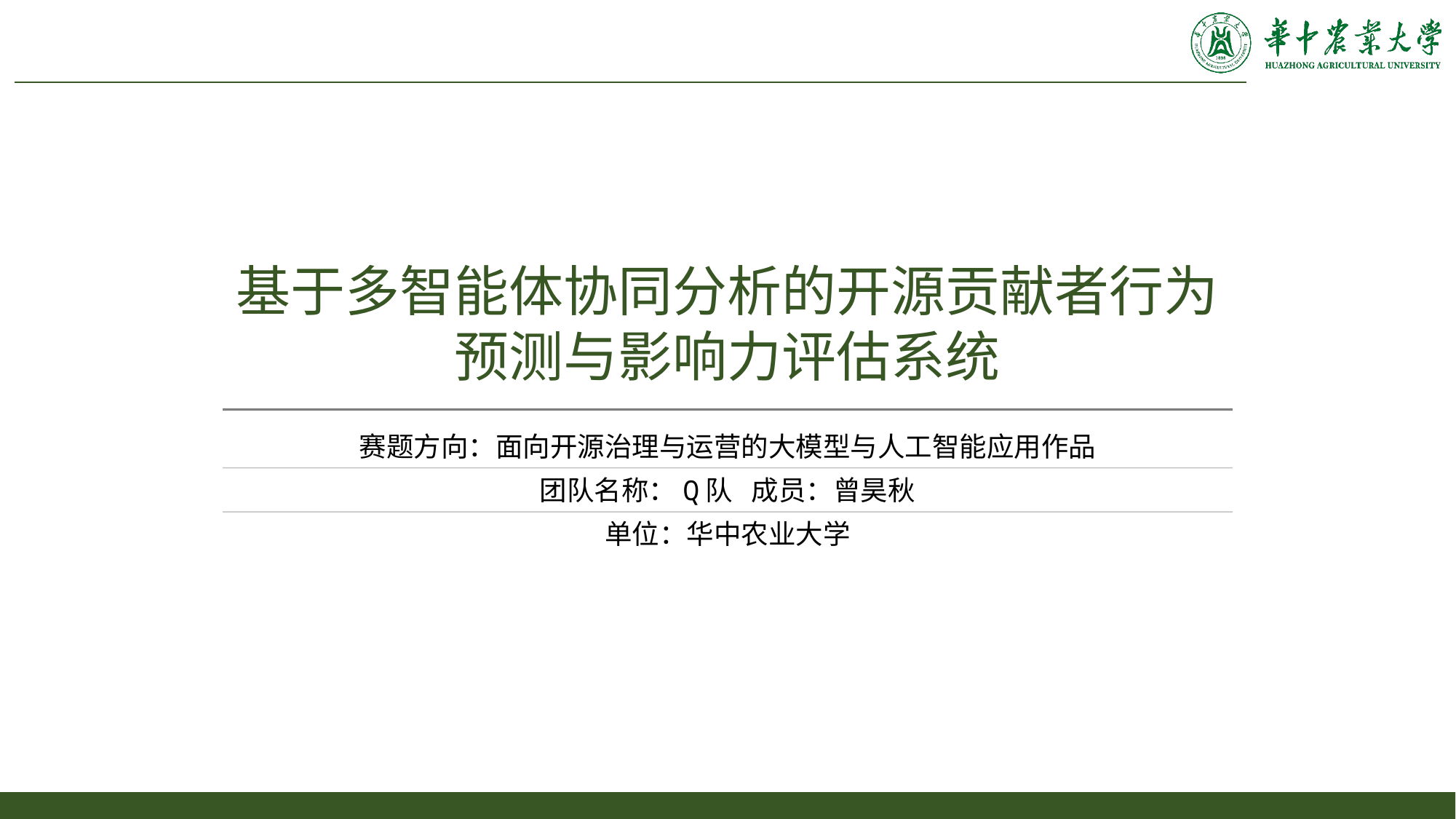

基于多智能体协同分析的开源贡献者行为预测与影响力评估系统
赛题方向：面向开源治理与运营的大模型与人工智能应用作品
团队名称：Q队   成员：曾昊秋
单位：华中农业大学